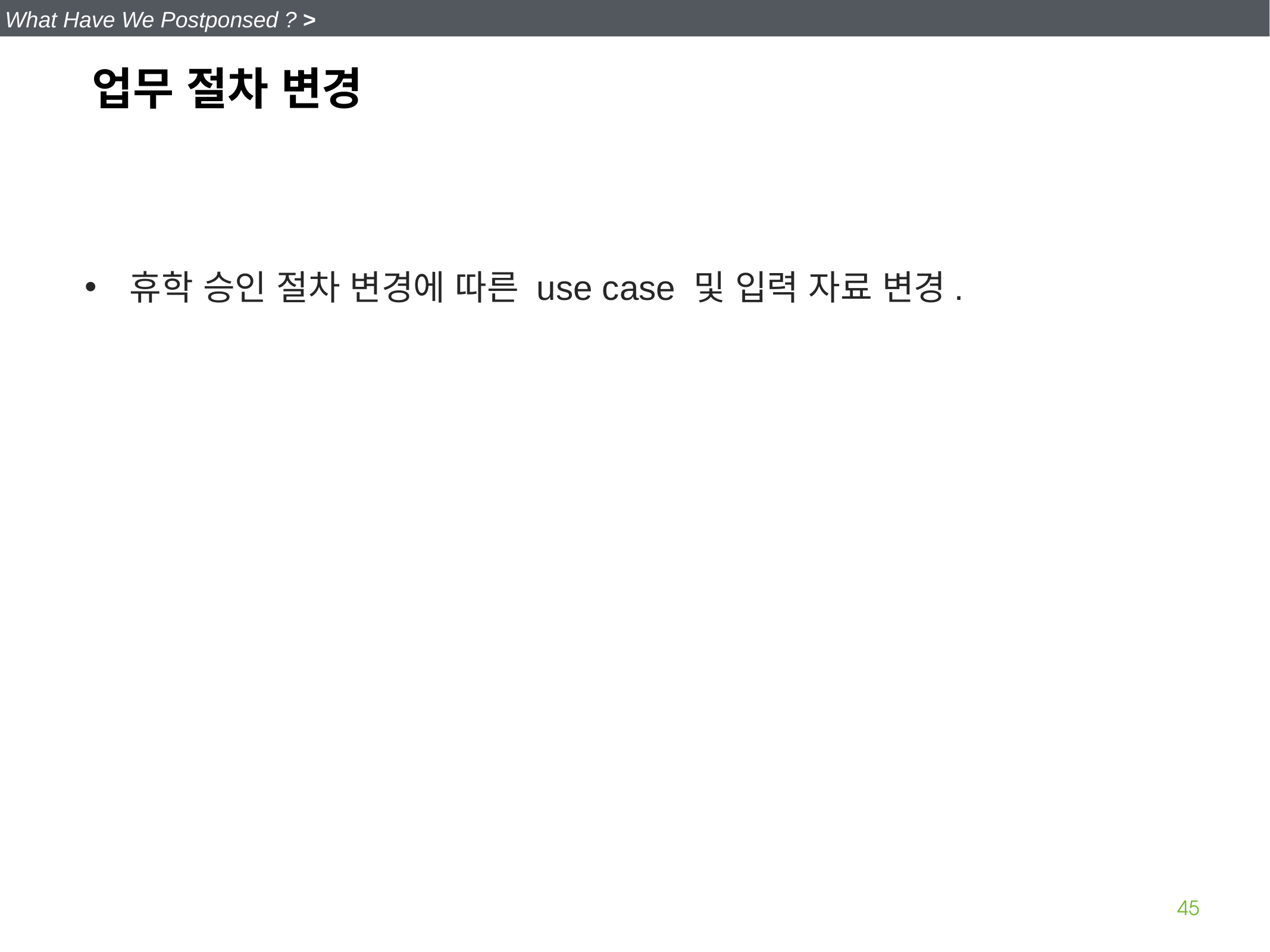

What Have We Postponsed ? >
업무 절차 변경
휴학 승인 절차 변경에 따른 use case 및 입력 자료 변경.
45